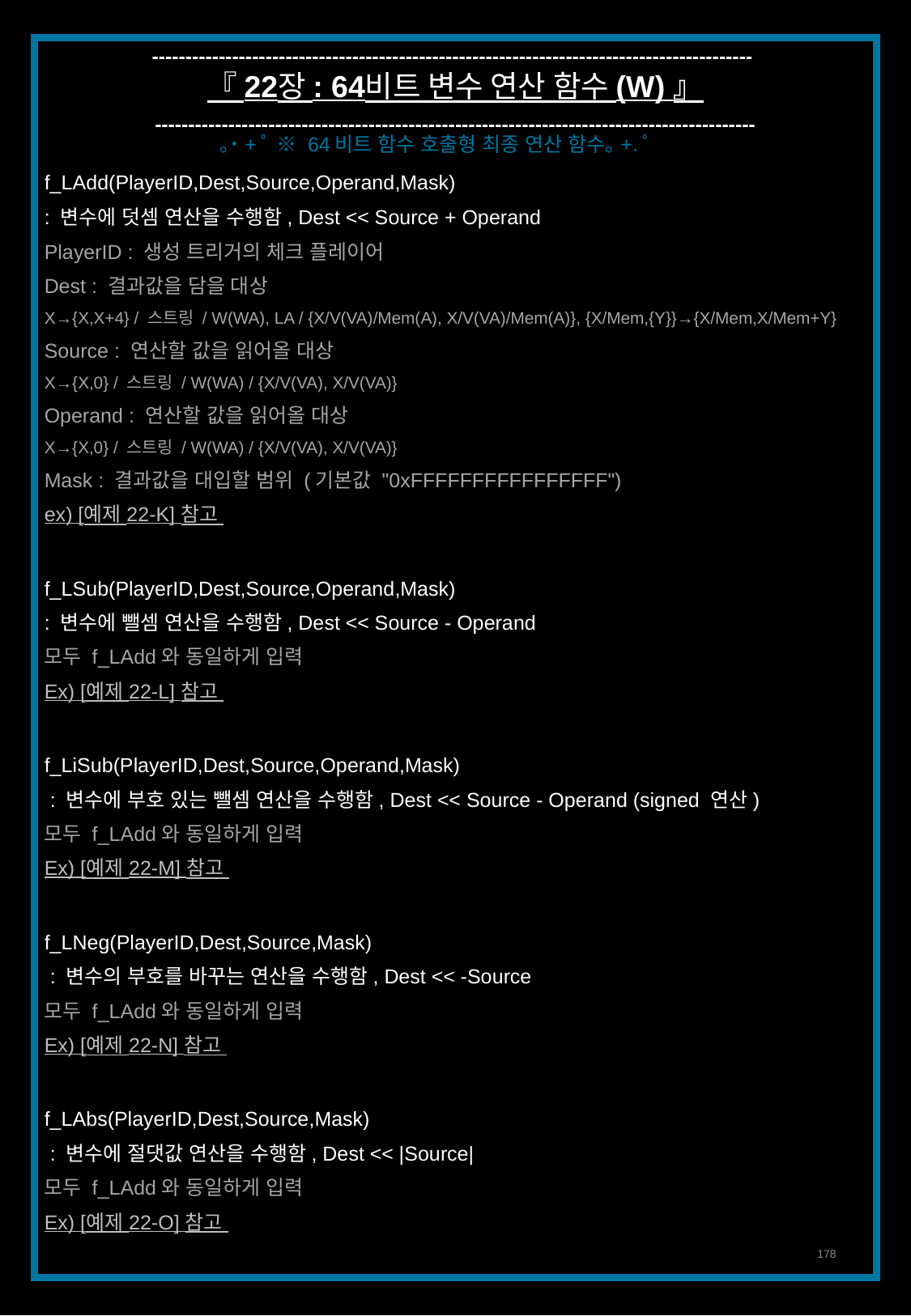

------------------------------------------------------------------------------------------
『 22장 : 64비트 변수 연산 함수 (W) 』
------------------------------------------------------------------------------------------

｡˙+ﾟ ※ 64비트 함수 호출형 최종 연산 함수｡+.ﾟ
f_LAdd(PlayerID,Dest,Source,Operand,Mask)
: 변수에 덧셈 연산을 수행함, Dest << Source + Operand
PlayerID : 생성 트리거의 체크 플레이어
Dest : 결과값을 담을 대상
X→{X,X+4} / 스트링 / W(WA), LA / {X/V(VA)/Mem(A), X/V(VA)/Mem(A)}, {X/Mem,{Y}}→{X/Mem,X/Mem+Y}
Source : 연산할 값을 읽어올 대상
X→{X,0} / 스트링 / W(WA) / {X/V(VA), X/V(VA)}
Operand : 연산할 값을 읽어올 대상
X→{X,0} / 스트링 / W(WA) / {X/V(VA), X/V(VA)}
Mask : 결과값을 대입할 범위 (기본값 "0xFFFFFFFFFFFFFFFF")
ex) [예제 22-K] 참고

f_LSub(PlayerID,Dest,Source,Operand,Mask)
: 변수에 뺄셈 연산을 수행함, Dest << Source - Operand
모두 f_LAdd와 동일하게 입력
Ex) [예제 22-L] 참고

f_LiSub(PlayerID,Dest,Source,Operand,Mask)
 : 변수에 부호 있는 뺄셈 연산을 수행함, Dest << Source - Operand (signed 연산)
모두 f_LAdd와 동일하게 입력
Ex) [예제 22-M] 참고

f_LNeg(PlayerID,Dest,Source,Mask)
 : 변수의 부호를 바꾸는 연산을 수행함, Dest << -Source
모두 f_LAdd와 동일하게 입력
Ex) [예제 22-N] 참고

f_LAbs(PlayerID,Dest,Source,Mask)
 : 변수에 절댓값 연산을 수행함, Dest << |Source|
모두 f_LAdd와 동일하게 입력
Ex) [예제 22-O] 참고

178